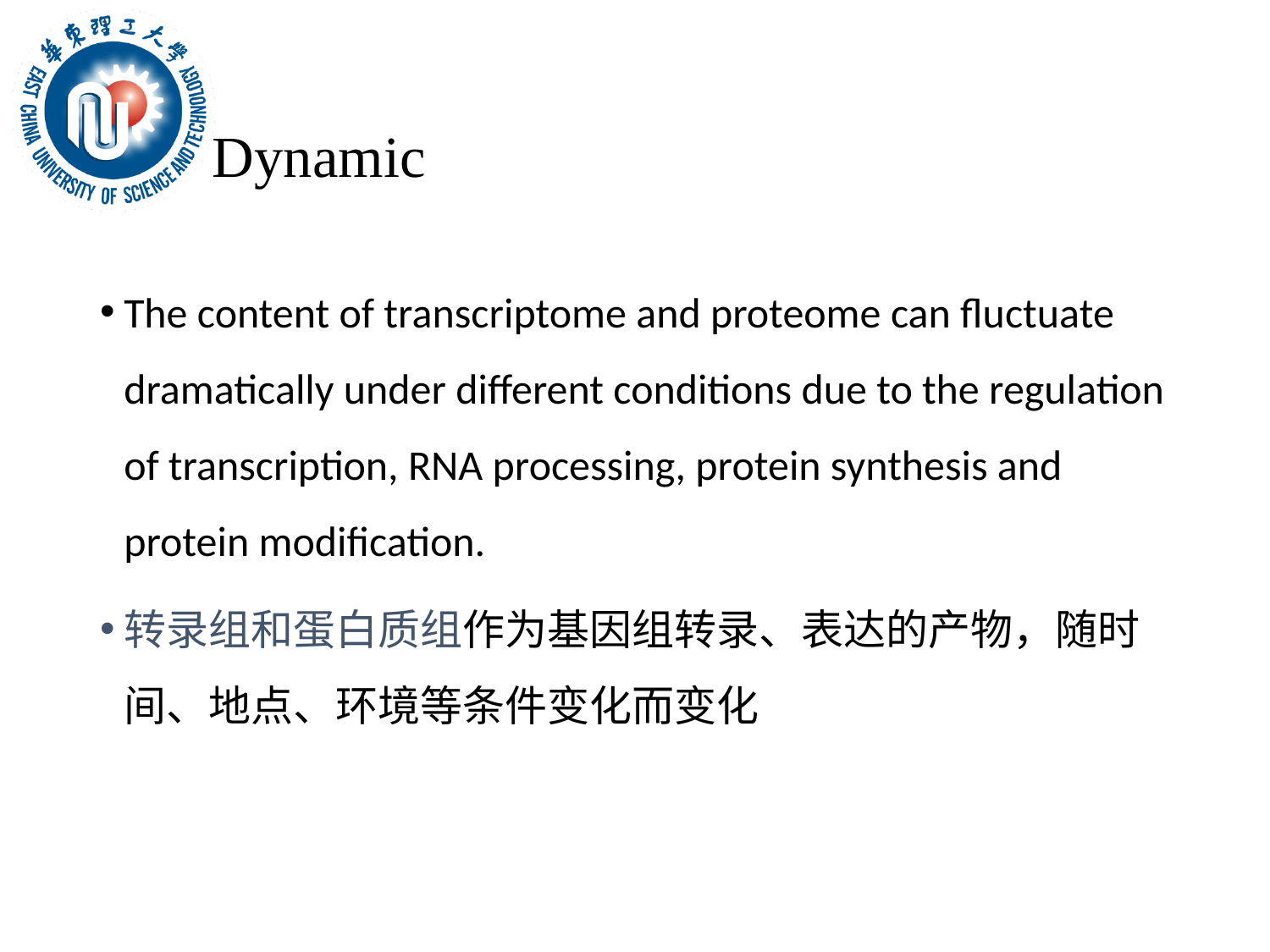

# Dynamic
The content of transcriptome and proteome can fluctuate dramatically under different conditions due to the regulation of transcription, RNA processing, protein synthesis and protein modification.
转录组和蛋白质组作为基因组转录、表达的产物，随时间、地点、环境等条件变化而变化